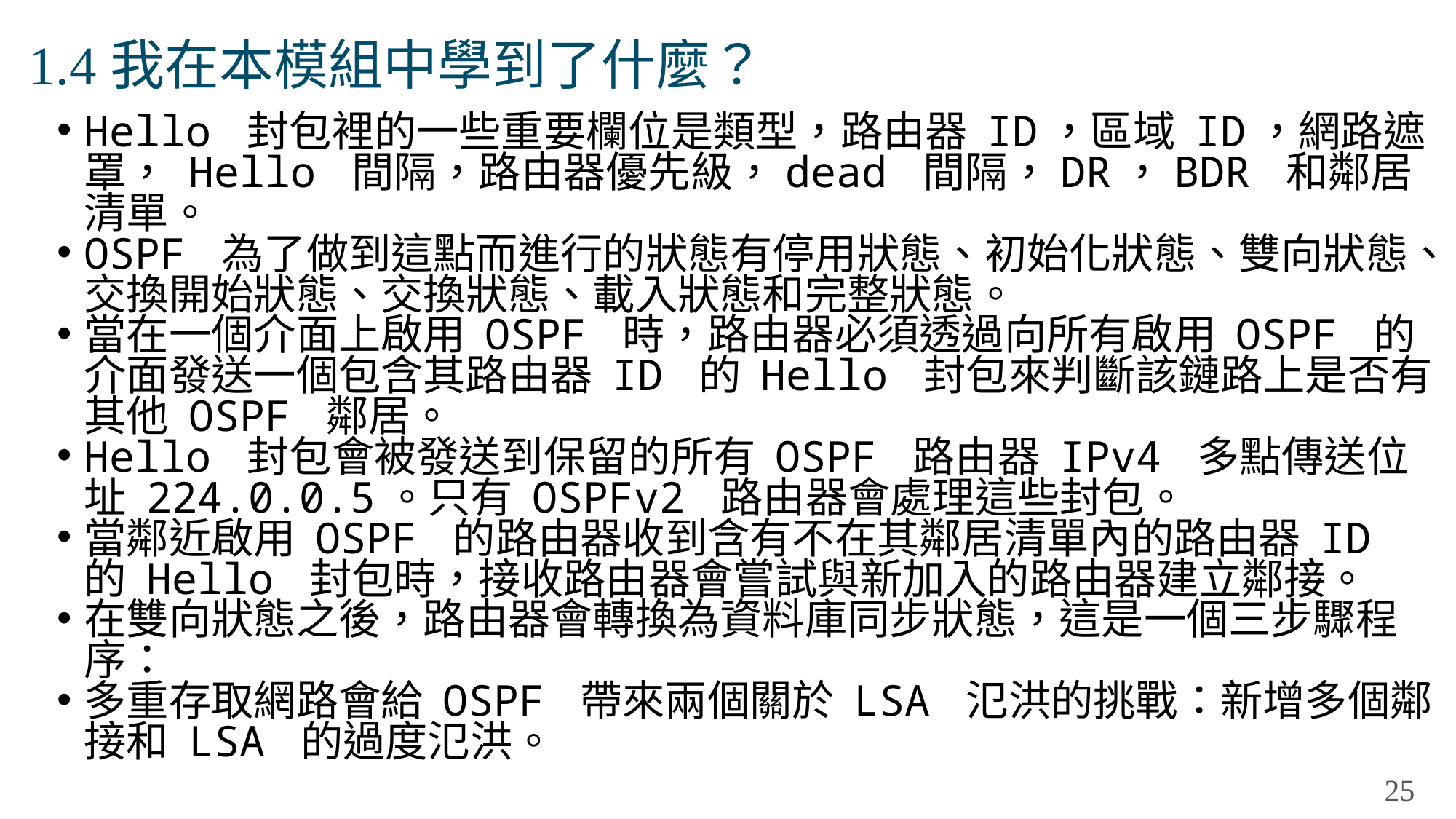

# 1.4我在本模組中學到了什麼？
Hello 封包裡的一些重要欄位是類型，路由器 ID，區域 ID，網路遮罩， Hello 間隔，路由器優先級，dead 間隔，DR，BDR 和鄰居清單。
OSPF 為了做到這點而進行的狀態有停用狀態、初始化狀態、雙向狀態、交換開始狀態、交換狀態、載入狀態和完整狀態。
當在一個介面上啟用 OSPF 時，路由器必須透過向所有啟用 OSPF 的介面發送一個包含其路由器 ID 的 Hello 封包來判斷該鏈路上是否有其他 OSPF 鄰居。
Hello 封包會被發送到保留的所有 OSPF 路由器 IPv4 多點傳送位址 224.0.0.5。只有 OSPFv2 路由器會處理這些封包。
當鄰近啟用 OSPF 的路由器收到含有不在其鄰居清單內的路由器 ID 的 Hello 封包時，接收路由器會嘗試與新加入的路由器建立鄰接。
在雙向狀態之後，路由器會轉換為資料庫同步狀態，這是一個三步驟程序：
多重存取網路會給 OSPF 帶來兩個關於 LSA 氾洪的挑戰：新增多個鄰接和 LSA 的過度氾洪。

25